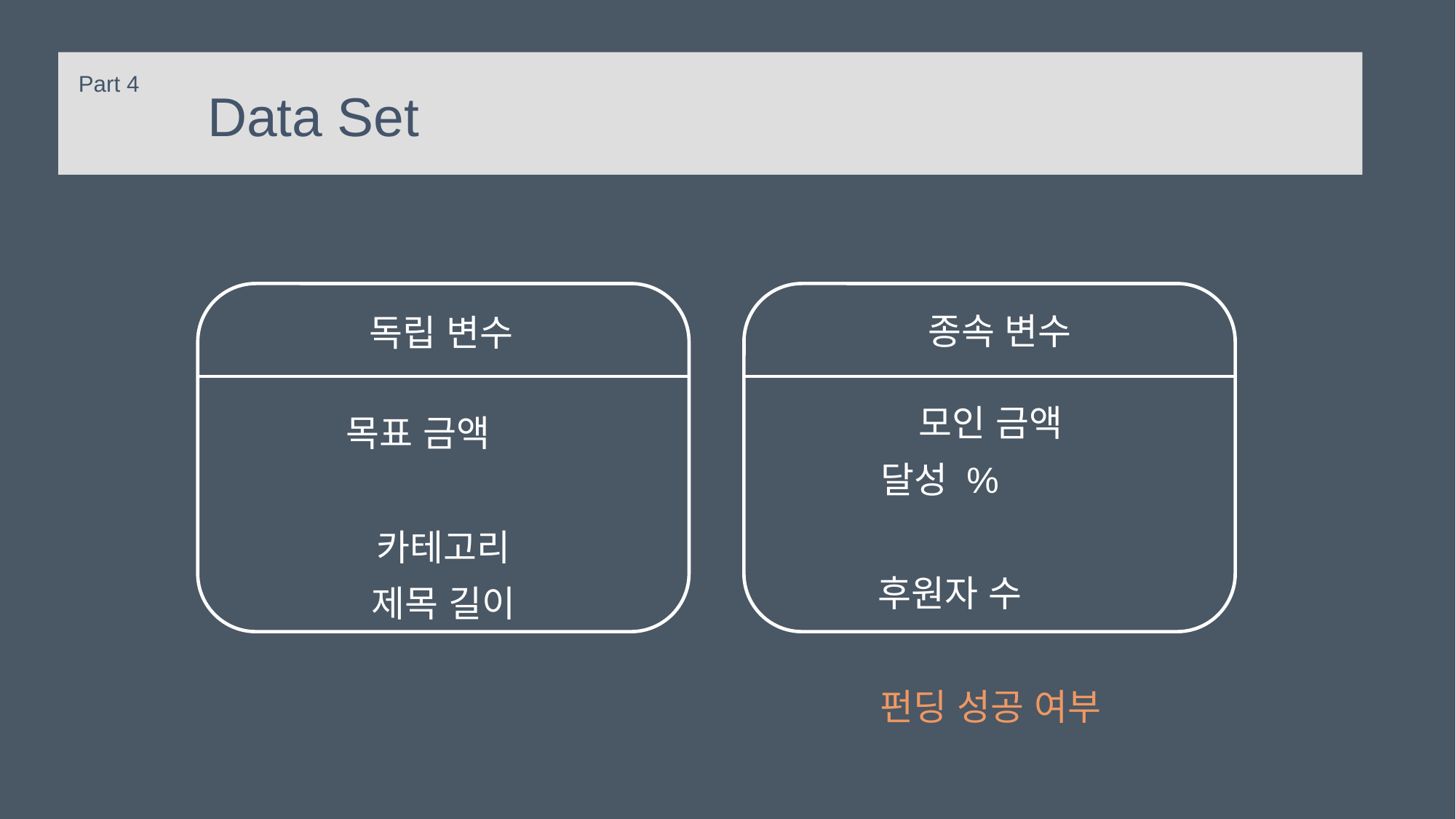

Part 4
Data Set

종속 변수
독립 변수

목표 금액
카테고리
제목 길이
모인 금액
달성 %
후원자 수
펀딩 성공 여부